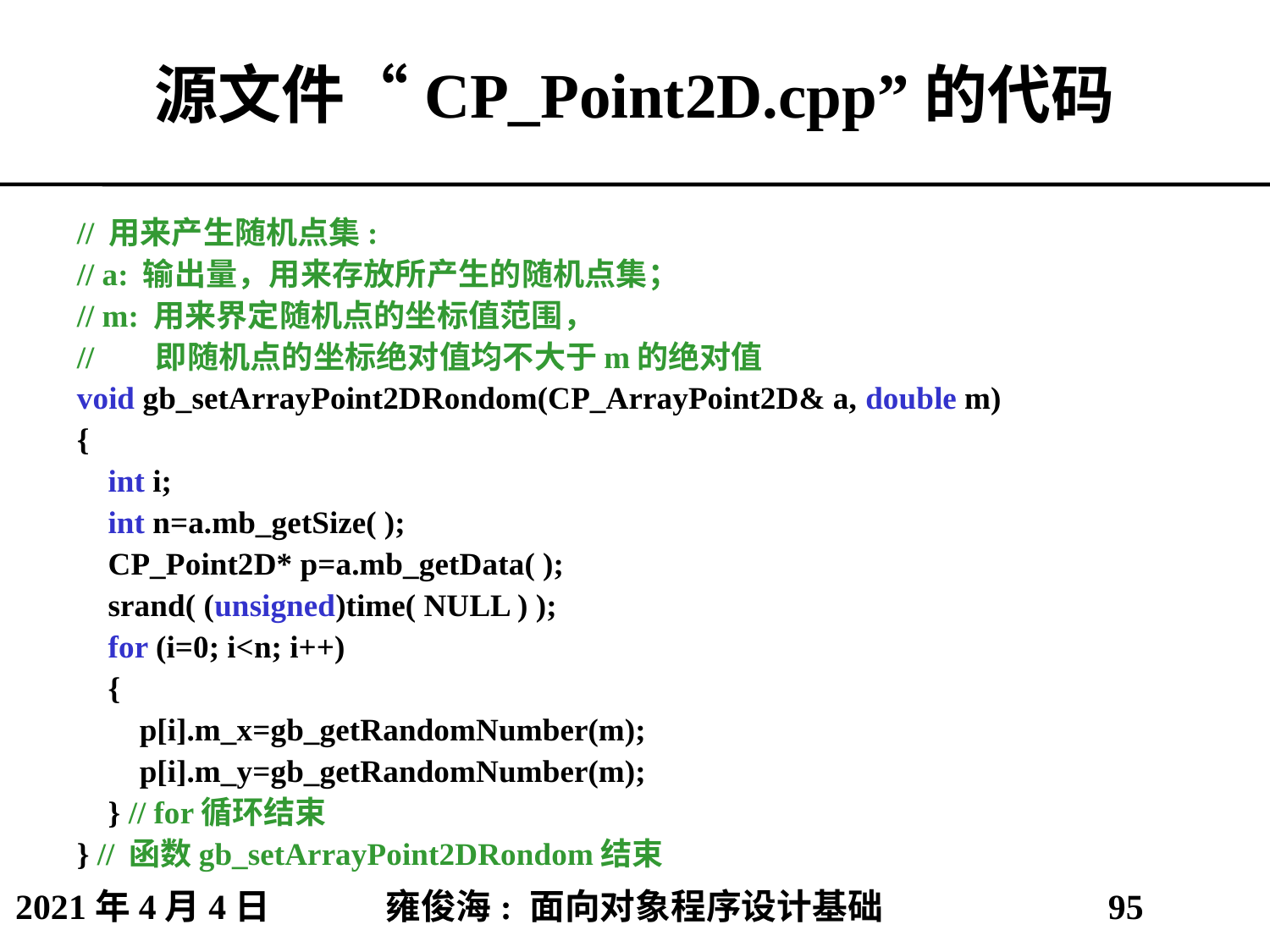

# 源文件“CP_Point2D.cpp”的代码

// 用来产生随机点集:
// a: 输出量，用来存放所产生的随机点集；
// m: 用来界定随机点的坐标值范围，
//       即随机点的坐标绝对值均不大于m的绝对值
void gb_setArrayPoint2DRondom(CP_ArrayPoint2D& a, double m)
{
    int i;
    int n=a.mb_getSize( );
    CP_Point2D* p=a.mb_getData( );
    srand( (unsigned)time( NULL ) );
    for (i=0; i<n; i++)
    {
        p[i].m_x=gb_getRandomNumber(m);
        p[i].m_y=gb_getRandomNumber(m);
    } // for循环结束
} // 函数gb_setArrayPoint2DRondom结束
2021年4月4日
雍俊海: 面向对象程序设计基础
95